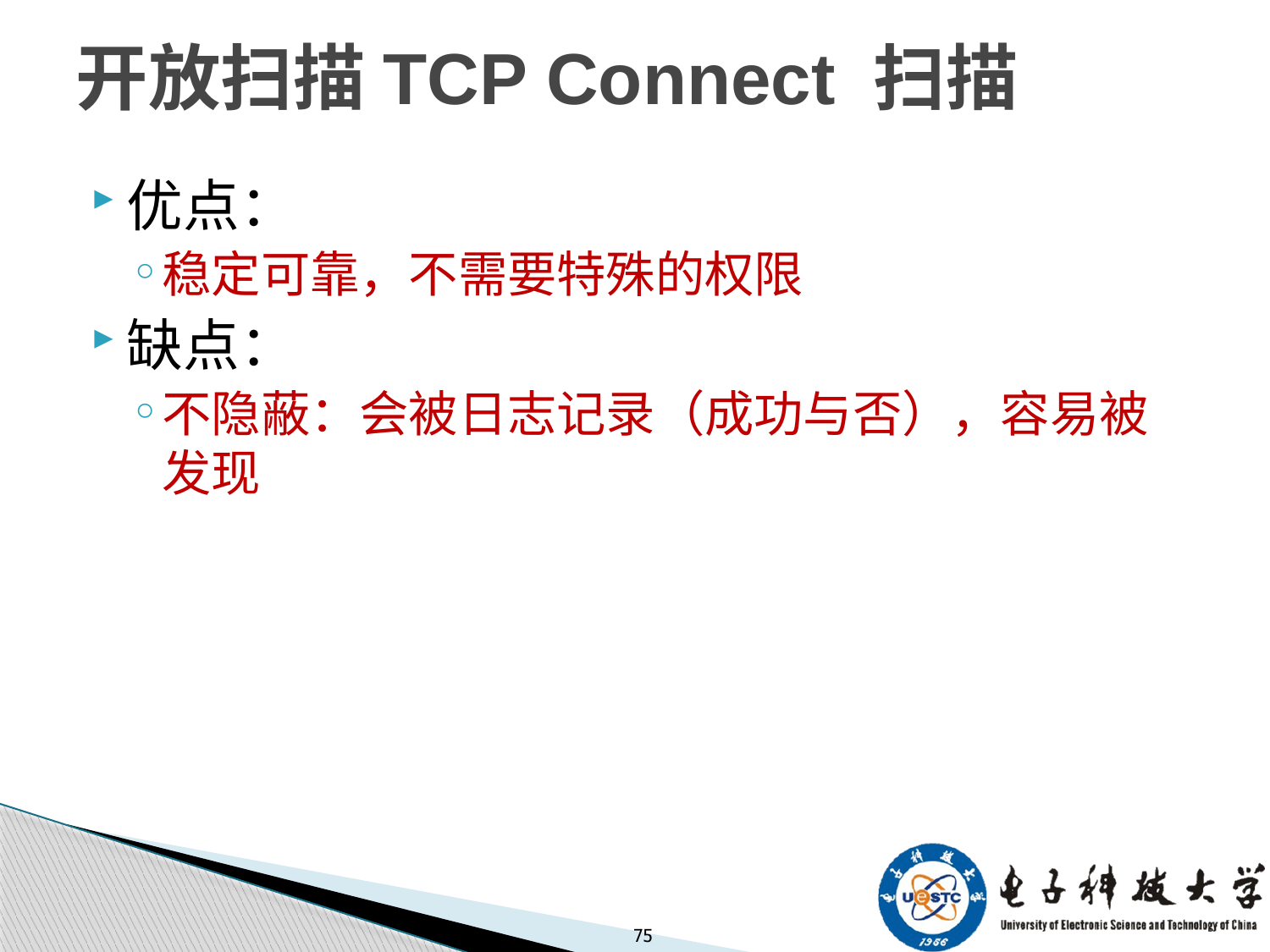

# 开放扫描TCP Connect 扫描
优点：
稳定可靠，不需要特殊的权限
缺点：
不隐蔽：会被日志记录（成功与否），容易被发现
75